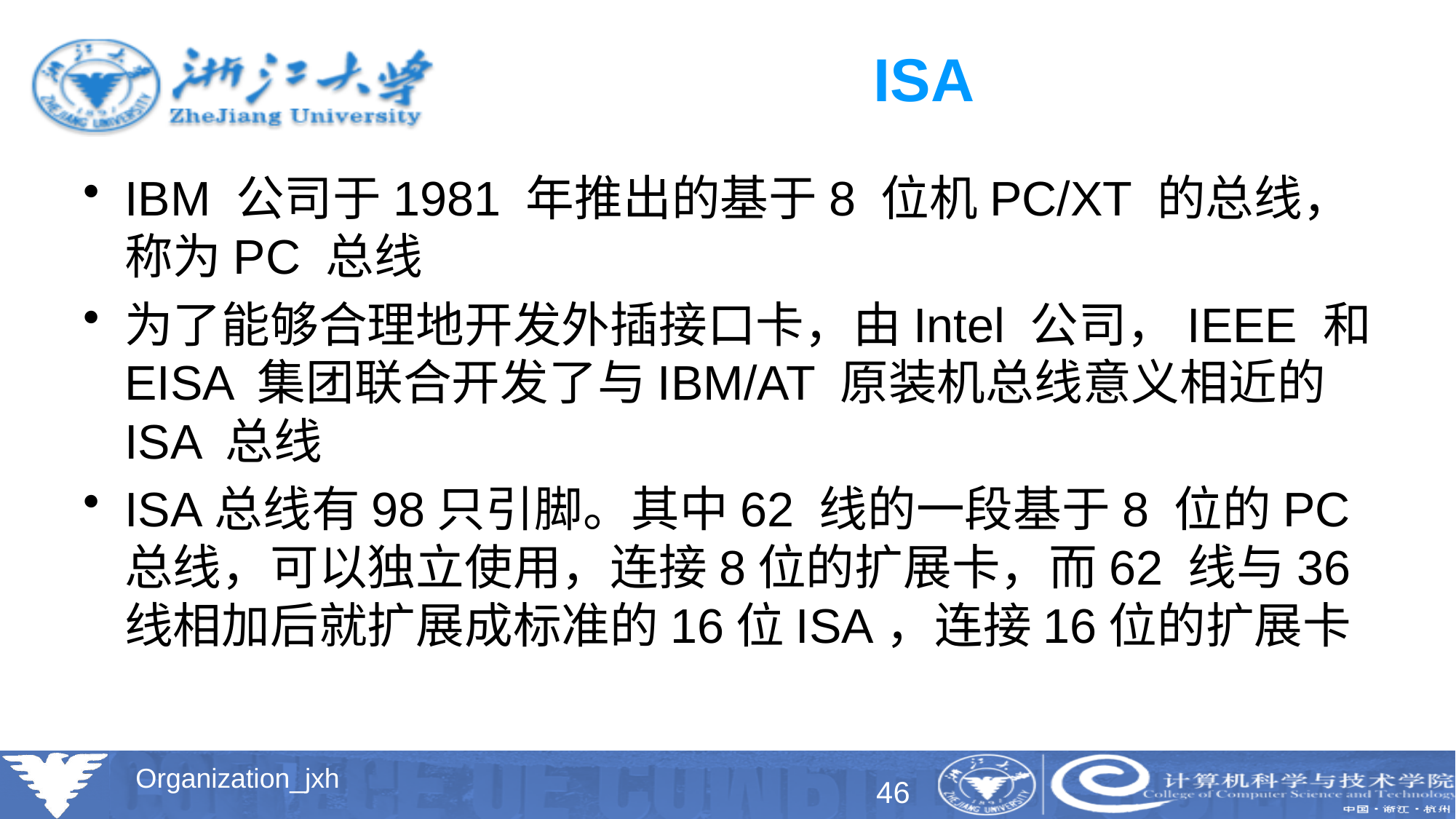

# ISA
IBM 公司于1981 年推出的基于8 位机PC/XT 的总线，称为PC 总线
为了能够合理地开发外插接口卡，由Intel 公司，IEEE 和EISA 集团联合开发了与IBM/AT 原装机总线意义相近的ISA 总线
ISA总线有98只引脚。其中62 线的一段基于8 位的PC 总线，可以独立使用，连接8位的扩展卡，而62 线与36线相加后就扩展成标准的16位ISA，连接16位的扩展卡